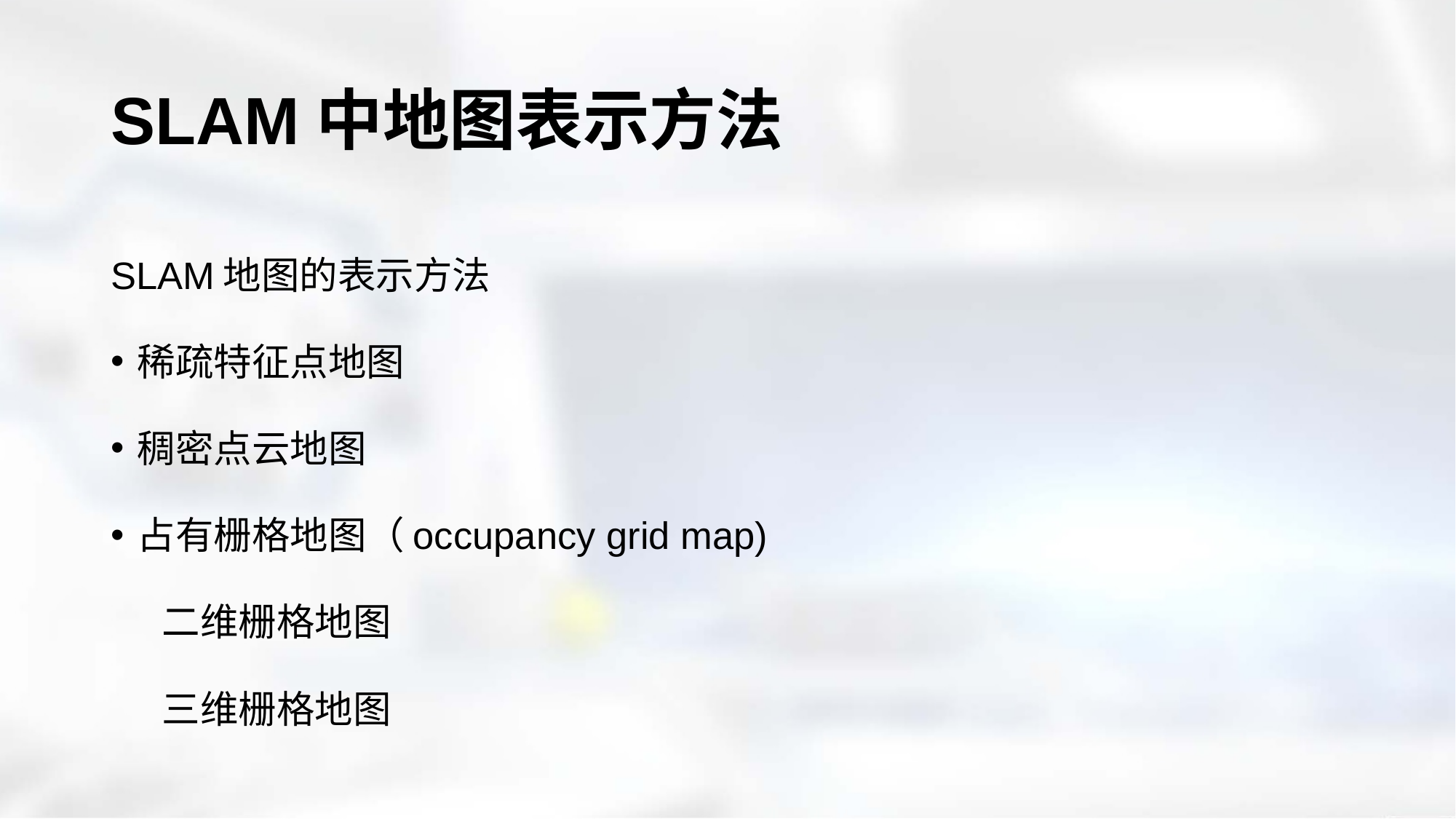

# SLAM中地图表示方法
SLAM地图的表示方法
稀疏特征点地图
稠密点云地图
占有栅格地图（occupancy grid map)
     二维栅格地图
     三维栅格地图